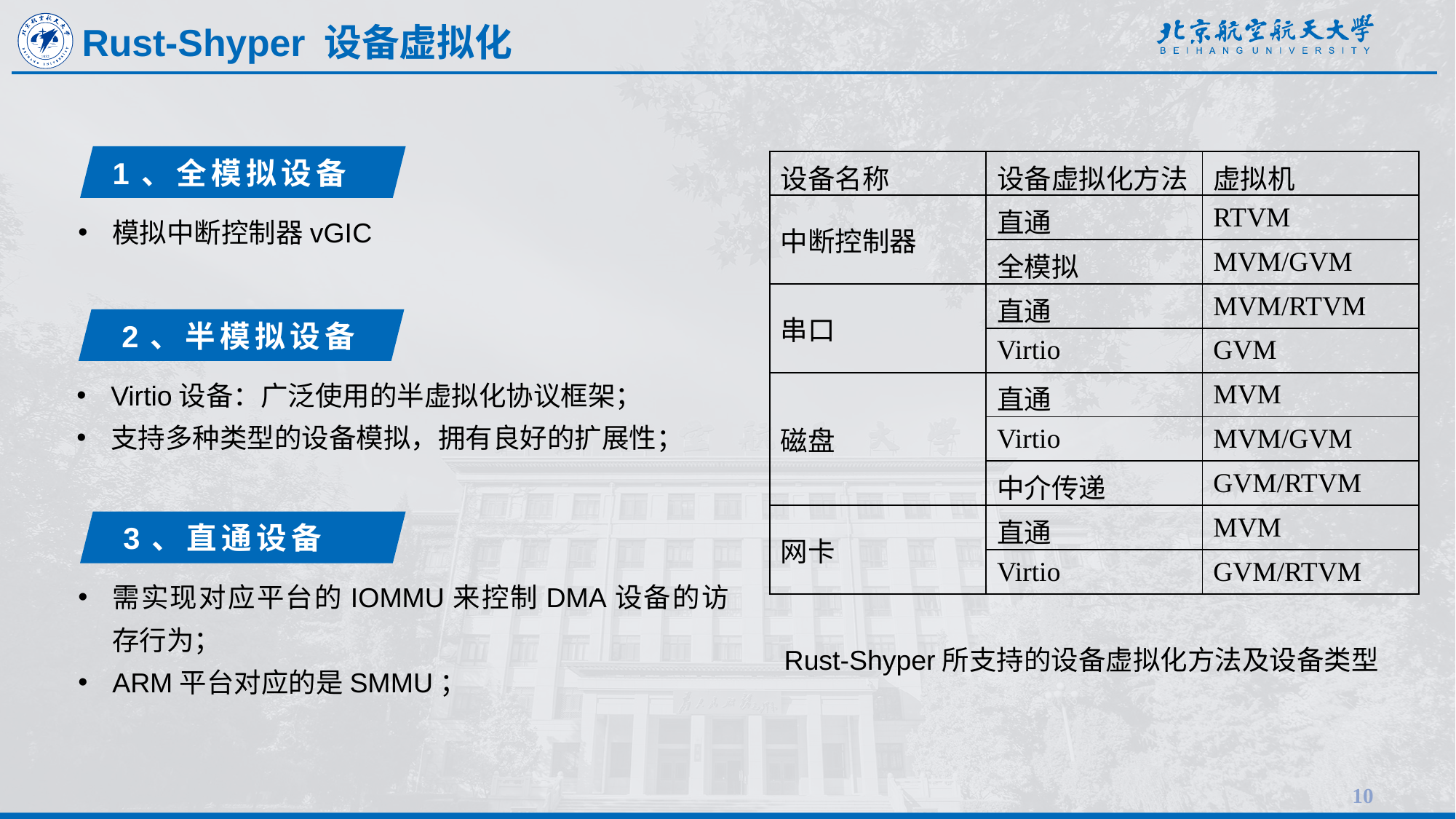

Rust-Shyper 设备虚拟化
1、全模拟设备
模拟中断控制器vGIC
| 设备名称 | 设备虚拟化方法 | 虚拟机 |
| --- | --- | --- |
| 中断控制器 | 直通 | RTVM |
|  | 全模拟 | MVM/GVM |
| 串口 | 直通 | MVM/RTVM |
|  | Virtio | GVM |
| 磁盘 | 直通 | MVM |
|  | Virtio | MVM/GVM |
|  | 中介传递 | GVM/RTVM |
| 网卡 | 直通 | MVM |
|  | Virtio | GVM/RTVM |
2、半模拟设备
Virtio设备：广泛使用的半虚拟化协议框架；
支持多种类型的设备模拟，拥有良好的扩展性；
3、直通设备
需实现对应平台的IOMMU来控制DMA设备的访存行为；
ARM平台对应的是SMMU；
Rust-Shyper所支持的设备虚拟化方法及设备类型
10